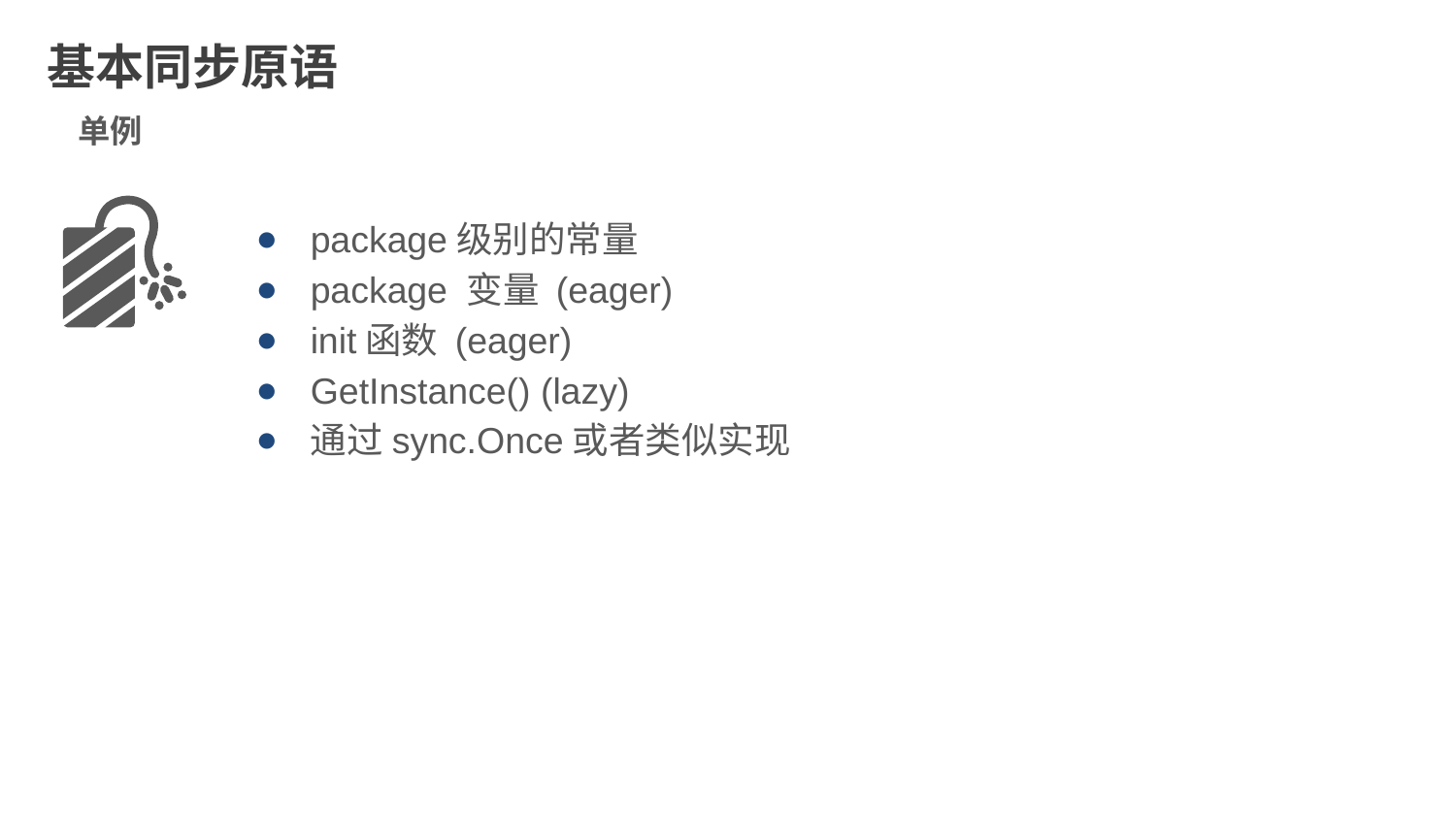

基本同步原语
单例

package级别的常量
package 变量 (eager)
init函数 (eager)
GetInstance() (lazy)
通过sync.Once或者类似实现